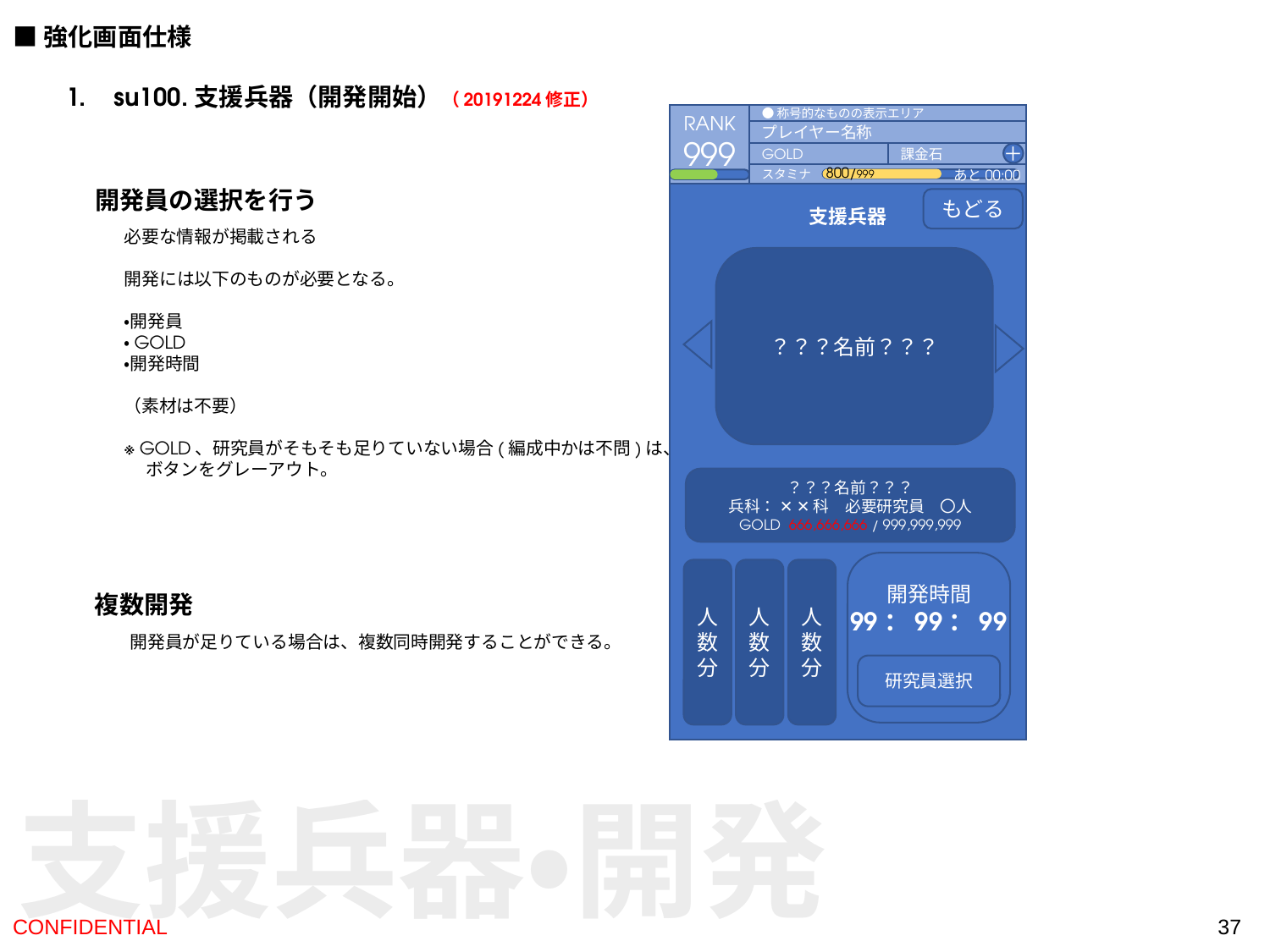

■強化画面仕様
su100.支援兵器（開発開始）（20191224修正）
RANK
999
●称号的なものの表示エリア
プレイヤー名称
GOLD
課金石
＋
800/999
スタミナ
あと00:00

支援兵器
開発員の選択を行う
必要な情報が掲載される

開発には以下のものが必要となる。

・開発員
・GOLD
・開発時間

（素材は不要）

※ GOLD、研究員がそもそも足りていない場合(編成中かは不問)は、
　 ボタンをグレーアウト。

もどる
？？？名前？？？

？？？名前？？？
兵科： ✕ ✕ 科　必要研究員　〇人
GOLD  666,666,666 / 999,999,999
開発時間
99：99：99

人
数
分
人
数
分
人
数
分
複数開発
開発員が足りている場合は、複数同時開発することができる。
研究員選択
支援兵器・開発
37
CONFIDENTIAL